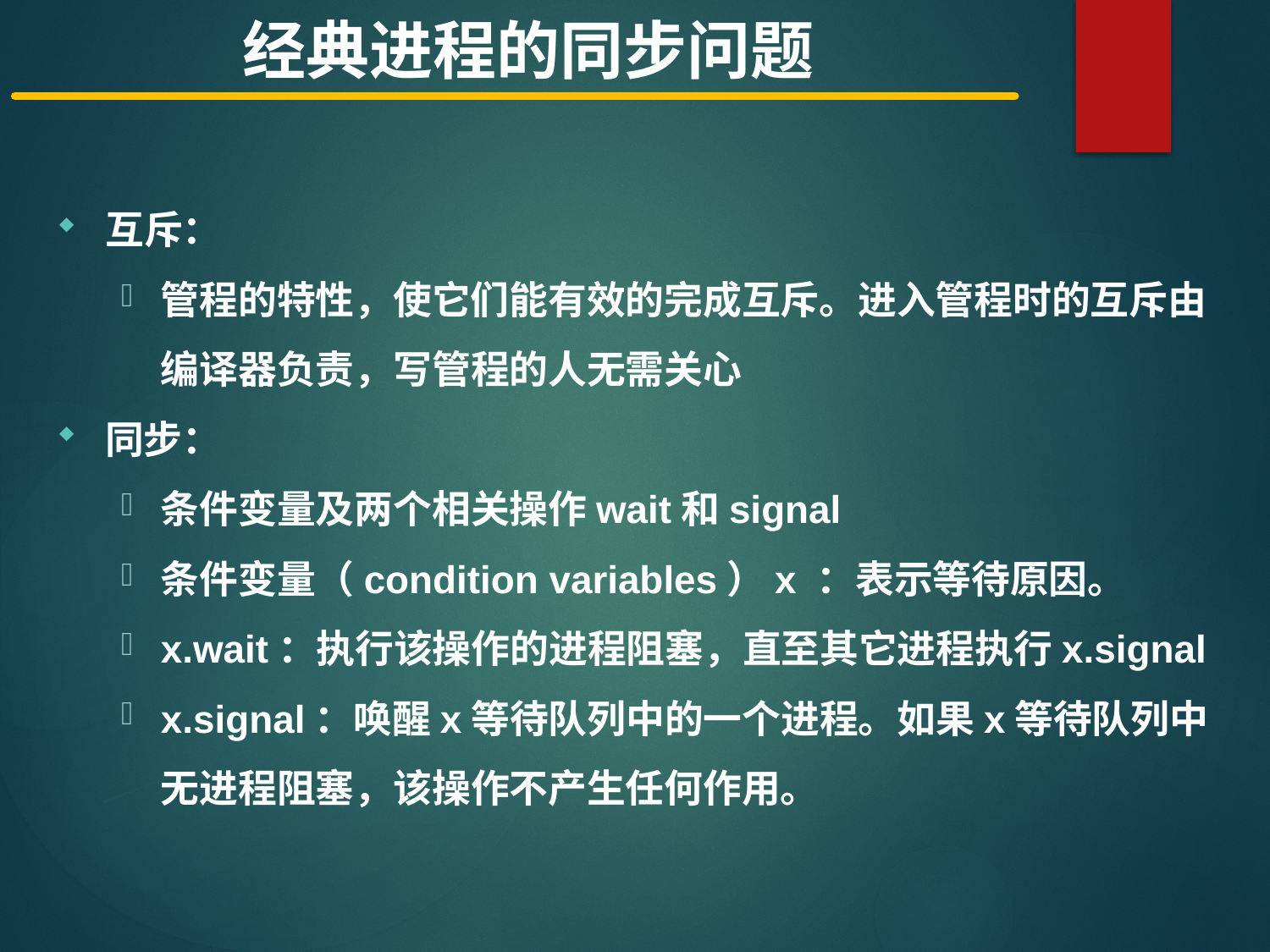

经典进程的同步问题
互斥：
管程的特性，使它们能有效的完成互斥。进入管程时的互斥由编译器负责，写管程的人无需关心
同步：
条件变量及两个相关操作wait和signal
条件变量（condition variables）x ：表示等待原因。
x.wait：执行该操作的进程阻塞，直至其它进程执行x.signal
x.signal：唤醒x等待队列中的一个进程。如果x等待队列中无进程阻塞，该操作不产生任何作用。